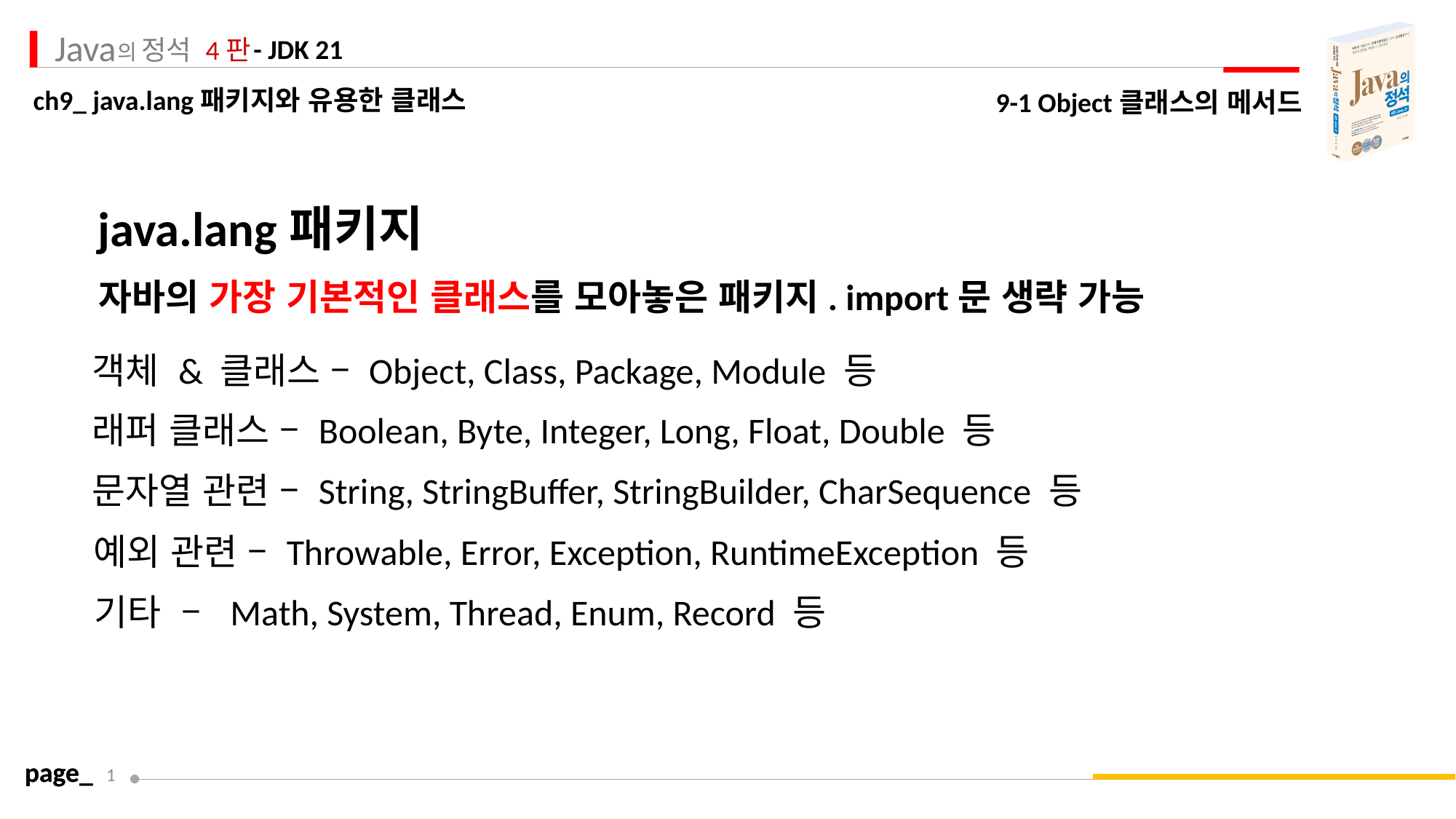

9-1 Object클래스의 메서드
java.lang패키지
자바의 가장 기본적인 클래스를 모아놓은 패키지. import문 생략 가능
객체 & 클래스 – Object, Class, Package, Module 등
래퍼 클래스 – Boolean, Byte, Integer, Long, Float, Double 등
문자열 관련 – String, StringBuffer, StringBuilder, CharSequence 등
예외 관련 – Throwable, Error, Exception, RuntimeException 등
기타  –  Math, System, Thread, Enum, Record 등
page_
1